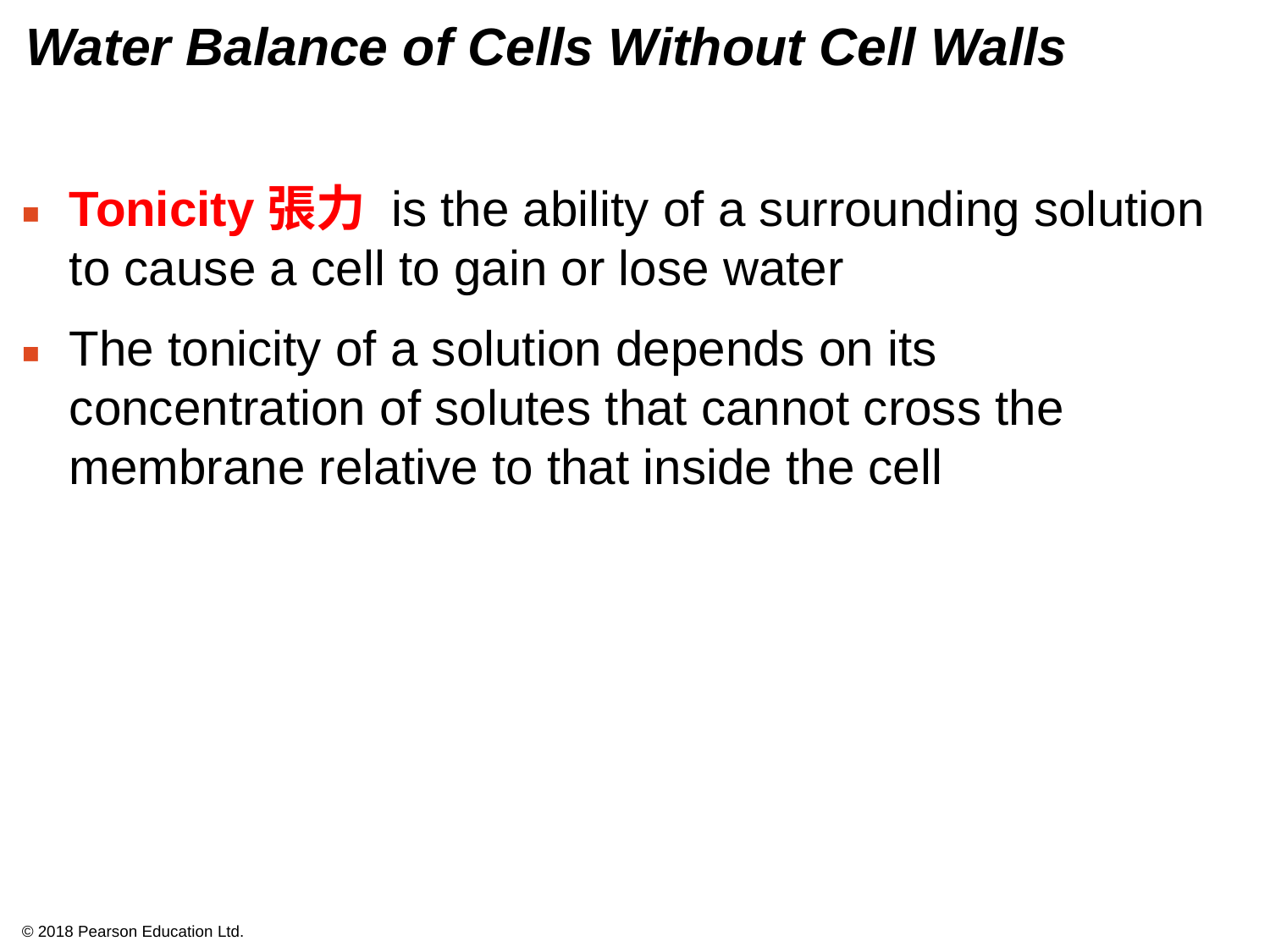

# Water Balance of Cells Without Cell Walls
Tonicity張力 is the ability of a surrounding solution to cause a cell to gain or lose water
The tonicity of a solution depends on its concentration of solutes that cannot cross the membrane relative to that inside the cell
© 2018 Pearson Education Ltd.